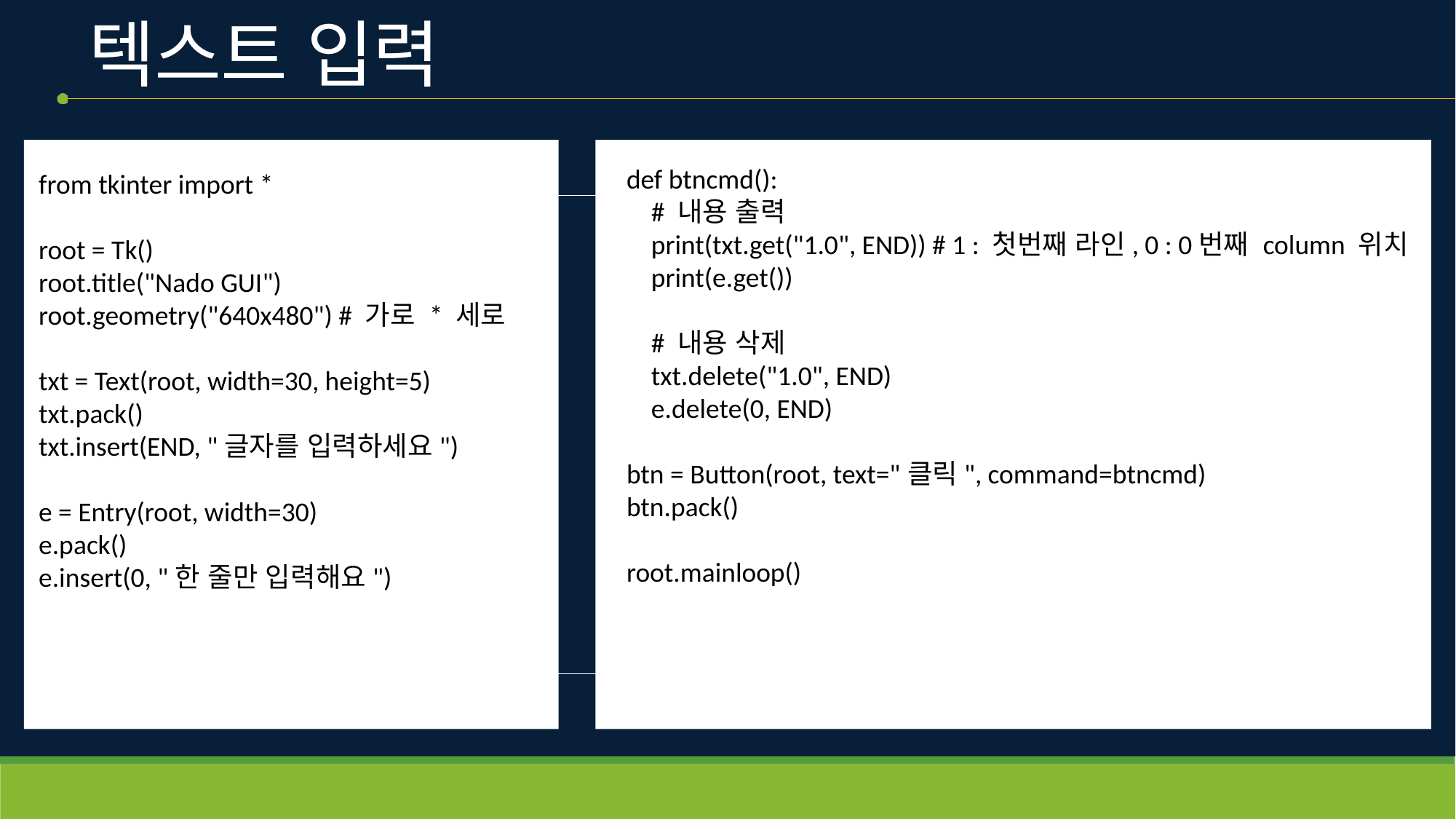

# 텍스트 입력

from tkinter import *
root = Tk()
root.title("Nado GUI")
root.geometry("640x480") # 가로 * 세로
txt = Text(root, width=30, height=5)
txt.pack()
txt.insert(END, "글자를 입력하세요")
e = Entry(root, width=30)
e.pack()
e.insert(0, "한 줄만 입력해요")

def btncmd():
    # 내용 출력
    print(txt.get("1.0", END)) # 1 : 첫번째 라인, 0 : 0번째 column 위치
    print(e.get())
    # 내용 삭제
    txt.delete("1.0", END)
    e.delete(0, END)
btn = Button(root, text="클릭", command=btncmd)
btn.pack()
root.mainloop()